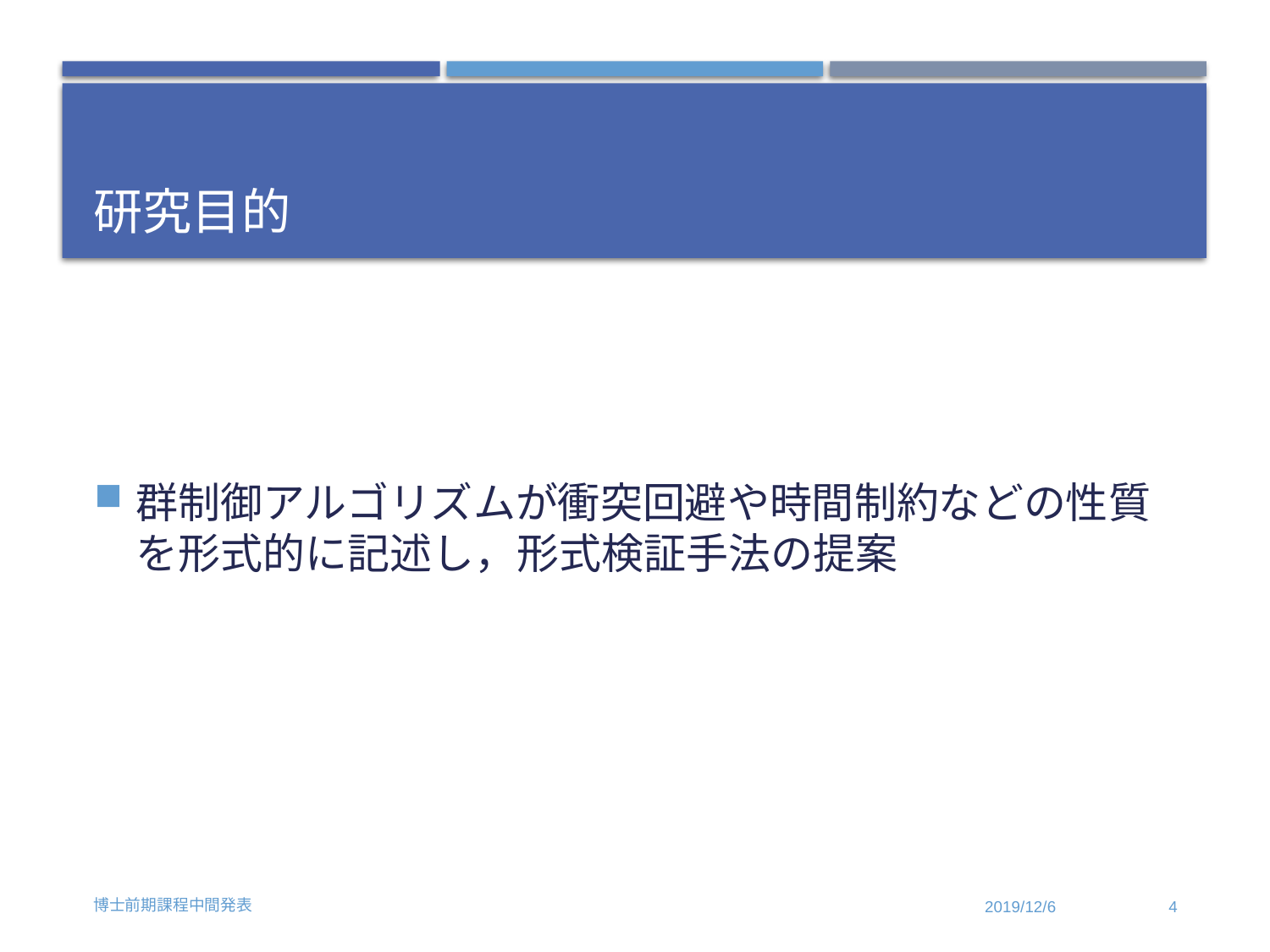

# 研究目的
群制御アルゴリズムが衝突回避や時間制約などの性質を形式的に記述し，形式検証手法の提案

博士前期課程中間発表
2019/12/6
4